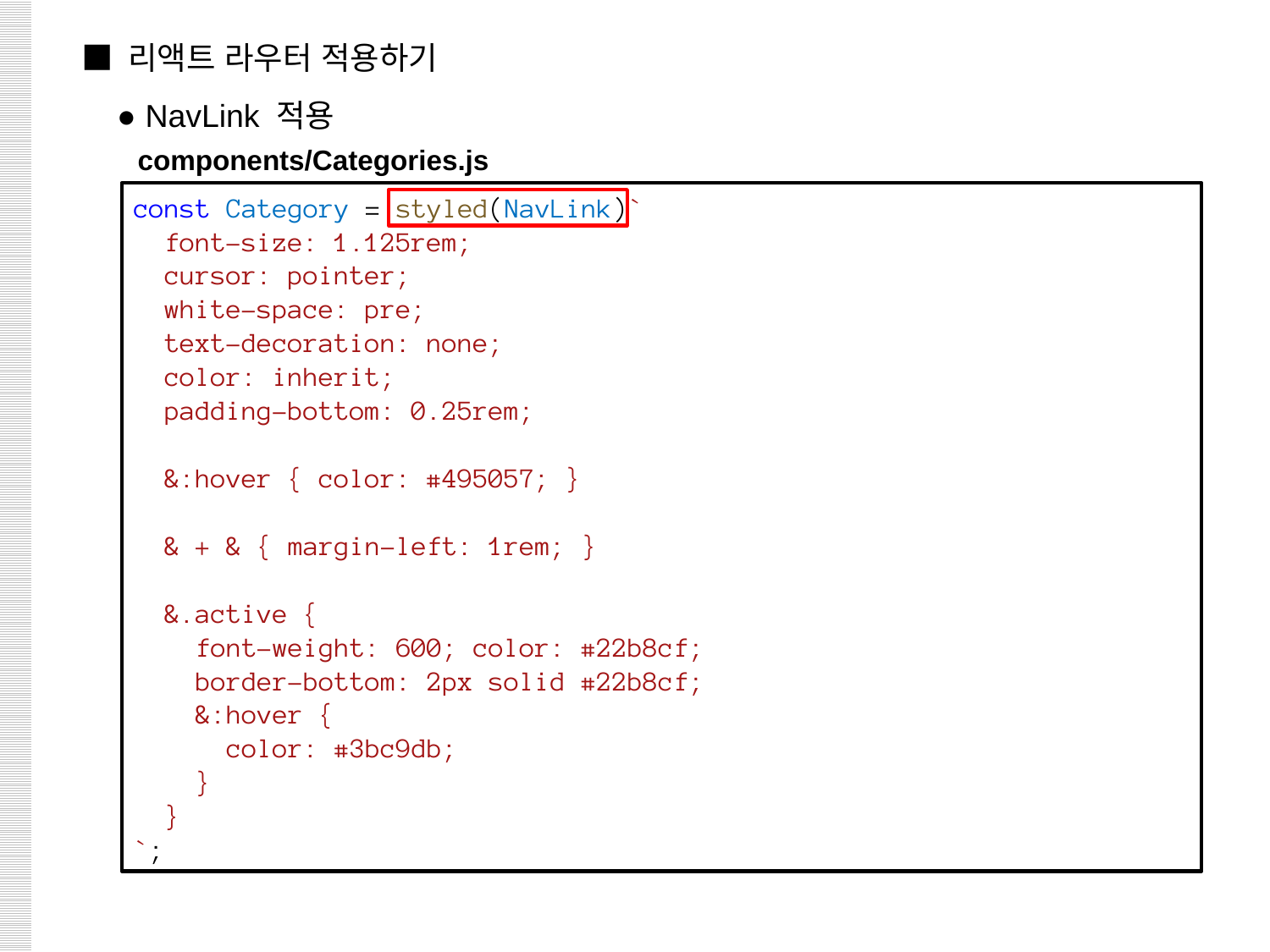

■ 리액트 라우터 적용하기
    ● NavLink 적용
components/Categories.js
const Category = styled(NavLink)`
  font-size: 1.125rem;
  cursor: pointer;
  white-space: pre;
  text-decoration: none;
  color: inherit;
  padding-bottom: 0.25rem;
  &:hover { color: #495057; }
  & + & { margin-left: 1rem; }
  &.active {
    font-weight: 600; color: #22b8cf;
    border-bottom: 2px solid #22b8cf;
    &:hover {
      color: #3bc9db;
    }
  }
`;